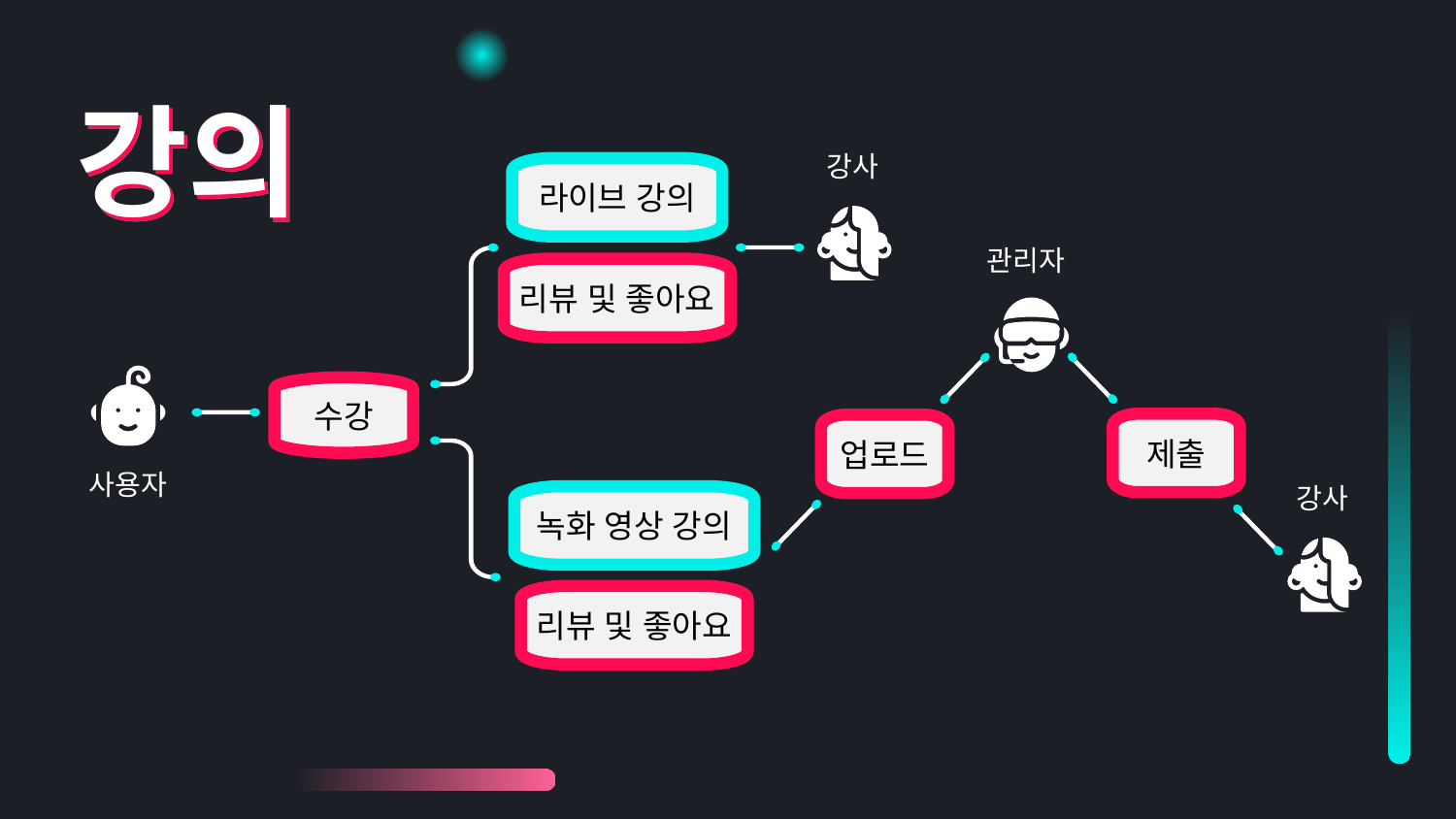

# 강의
라이브 강의
강사
리뷰 및 좋아요

관리자

수강

제출
업로드
녹화 영상 강의

사용자
강사

리뷰 및 좋아요